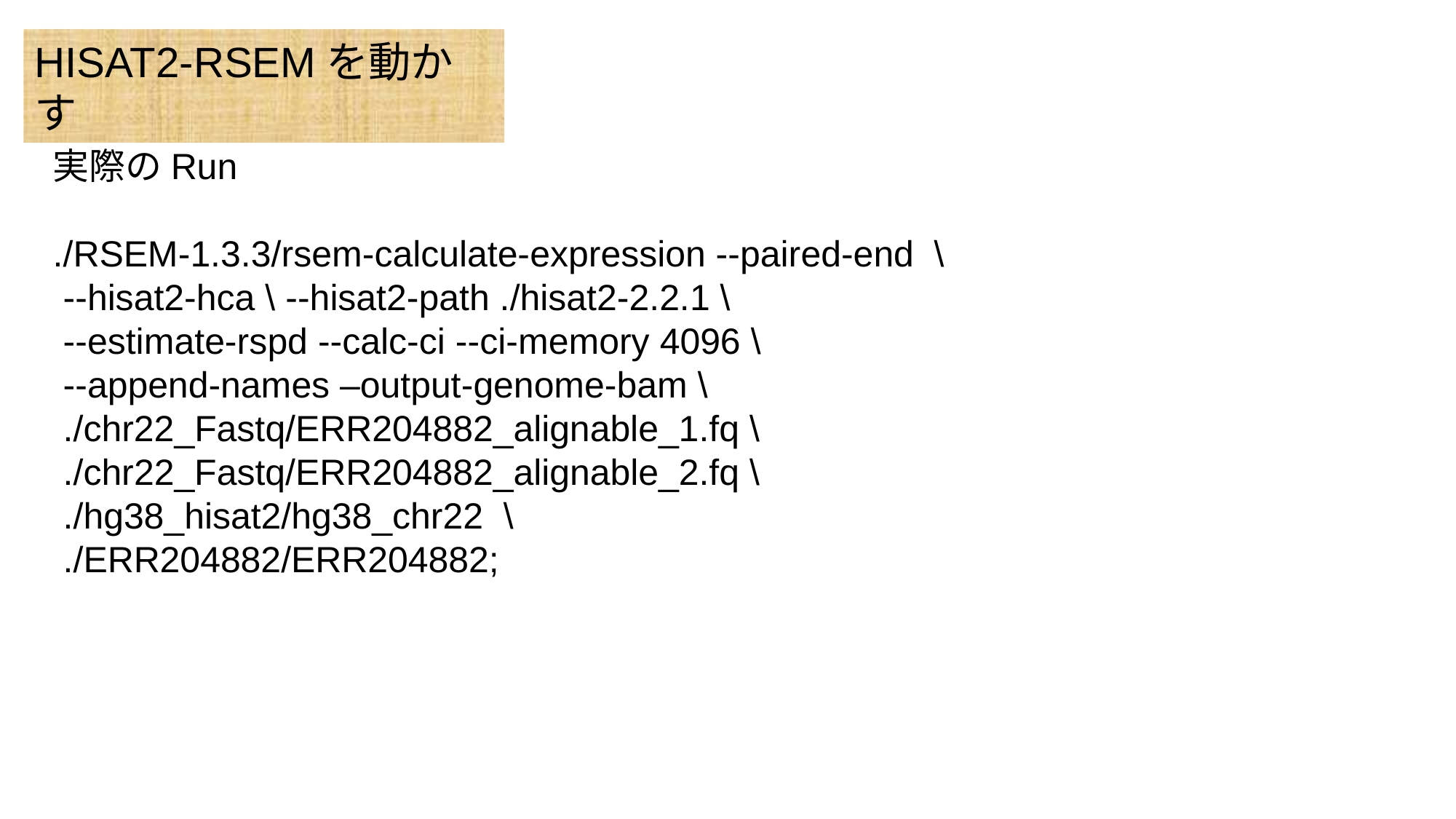

HISAT2-RSEMを動かす
実際のRun

./RSEM-1.3.3/rsem-calculate-expression --paired-end  \
 --hisat2-hca \ --hisat2-path ./hisat2-2.2.1 \
 --estimate-rspd --calc-ci --ci-memory 4096 \
 --append-names –output-genome-bam \
 ./chr22_Fastq/ERR204882_alignable_1.fq \
 ./chr22_Fastq/ERR204882_alignable_2.fq \
 ./hg38_hisat2/hg38_chr22  \
 ./ERR204882/ERR204882;